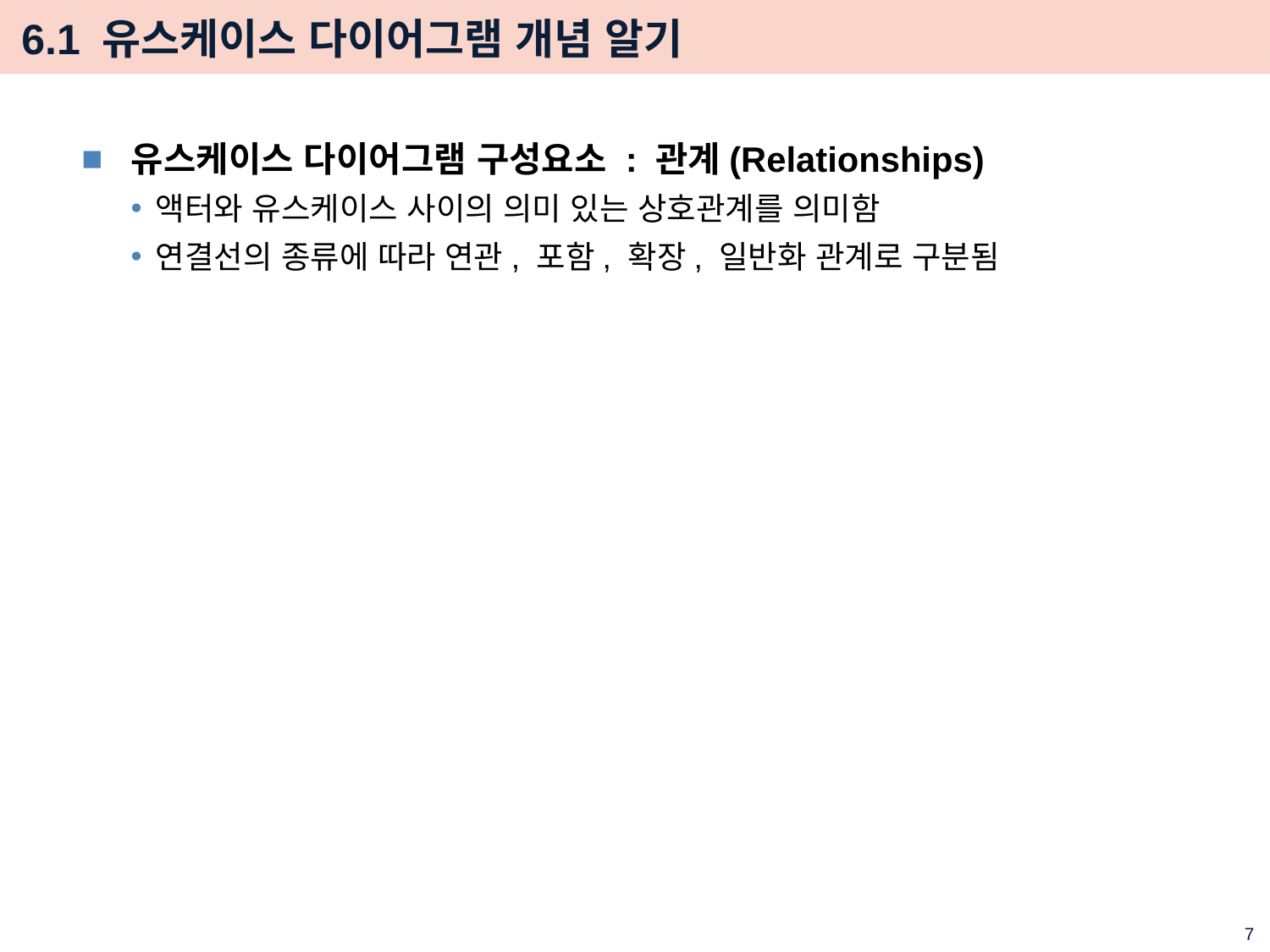

# 6.1 유스케이스 다이어그램 개념 알기
유스케이스 다이어그램 구성요소 : 관계(Relationships)
액터와 유스케이스 사이의 의미 있는 상호관계를 의미함
연결선의 종류에 따라 연관, 포함, 확장, 일반화 관계로 구분됨